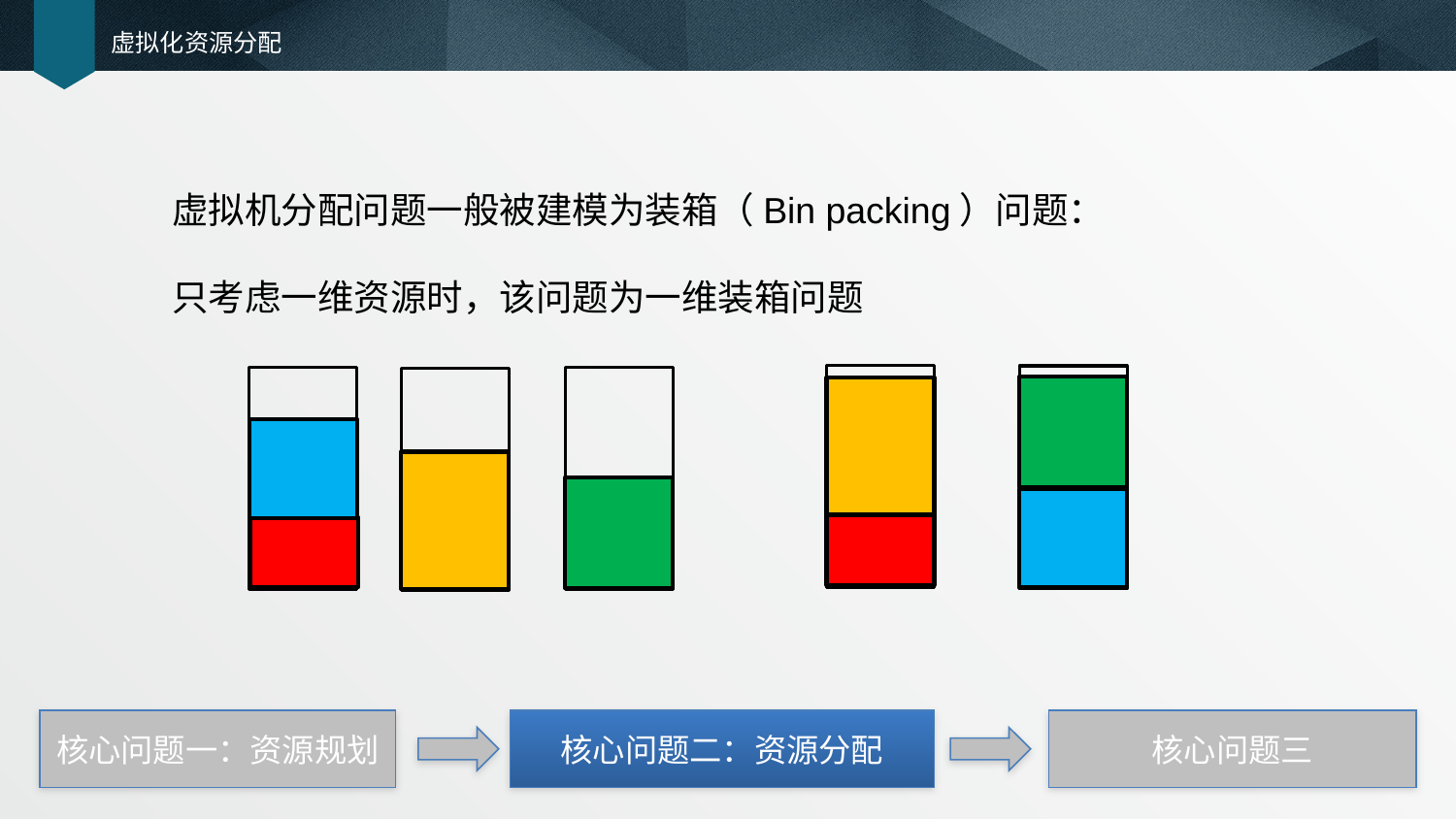

# 虚拟化资源分配
虚拟机分配问题一般被建模为装箱（Bin packing）问题：

只考虑一维资源时，该问题为一维装箱问题

核心问题一：资源规划
核心问题二：资源分配
核心问题三